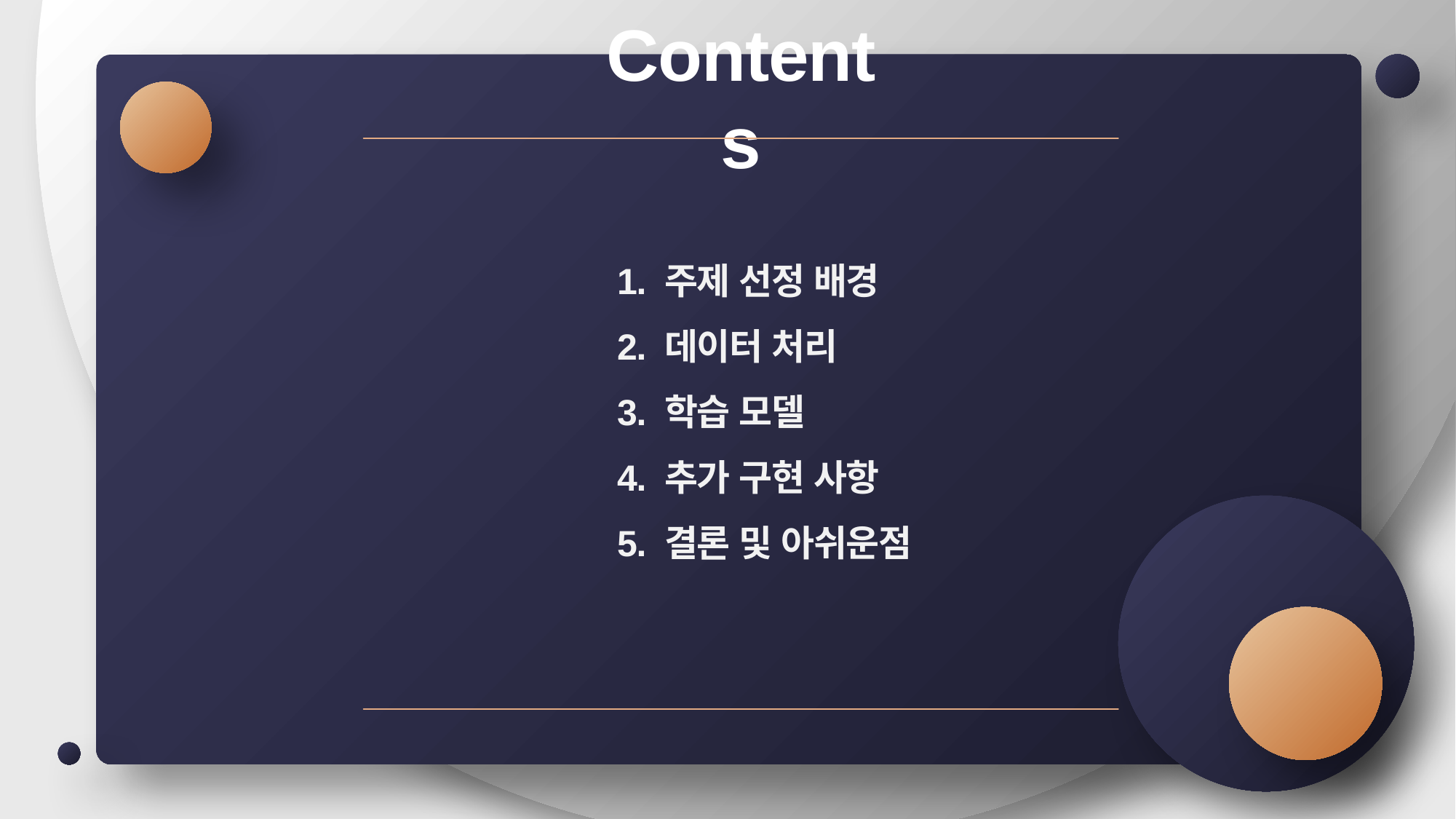

# Contents

1. 주제 선정 배경
2. 데이터 처리
3. 학습 모델
4. 추가 구현 사항
5. 결론 및 아쉬운점